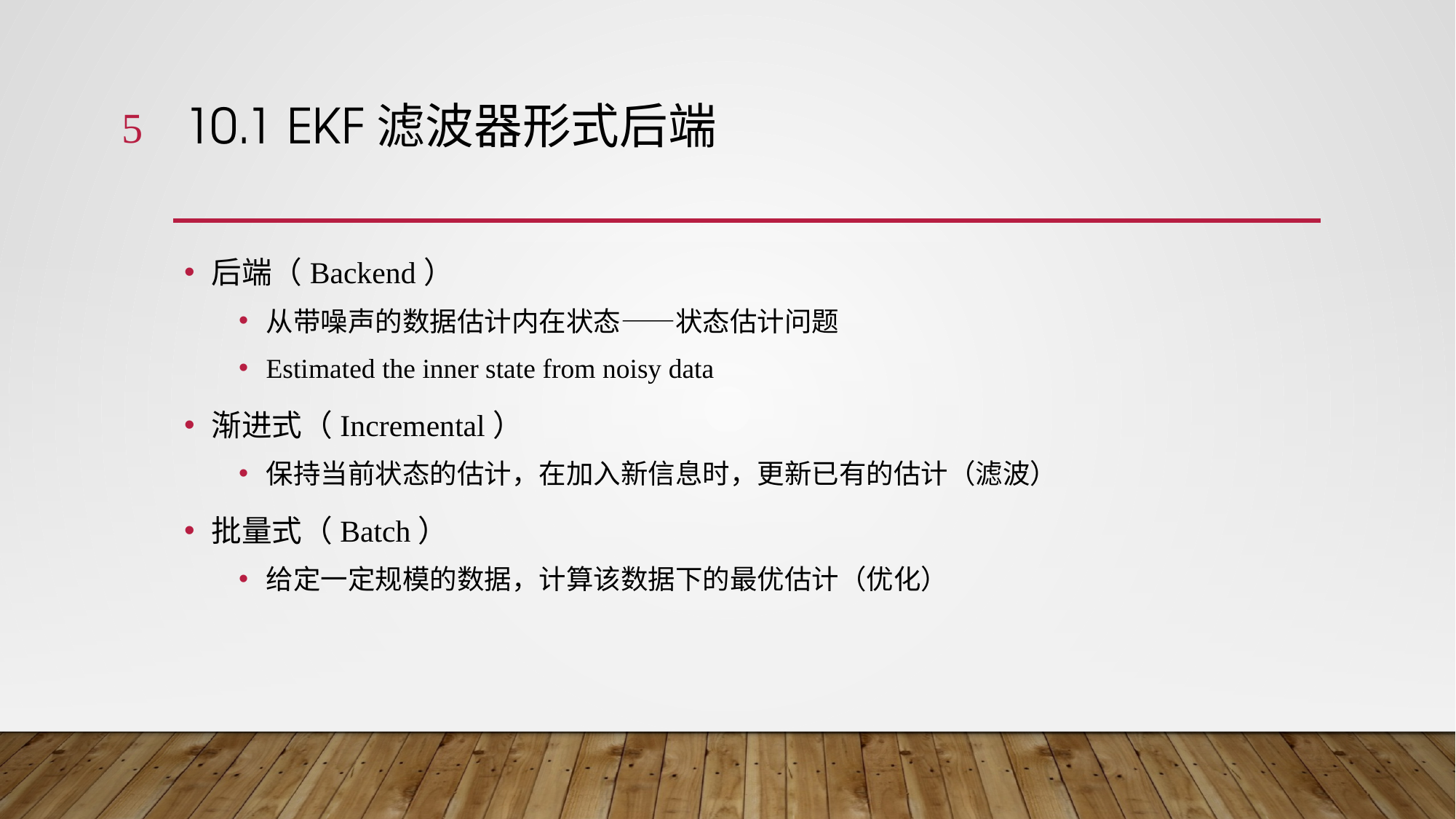

5
# 10.1 EKF滤波器形式后端
后端（Backend）
从带噪声的数据估计内在状态——状态估计问题
Estimated the inner state from noisy data
渐进式（Incremental）
保持当前状态的估计，在加入新信息时，更新已有的估计（滤波）
批量式（Batch）
给定一定规模的数据，计算该数据下的最优估计（优化）